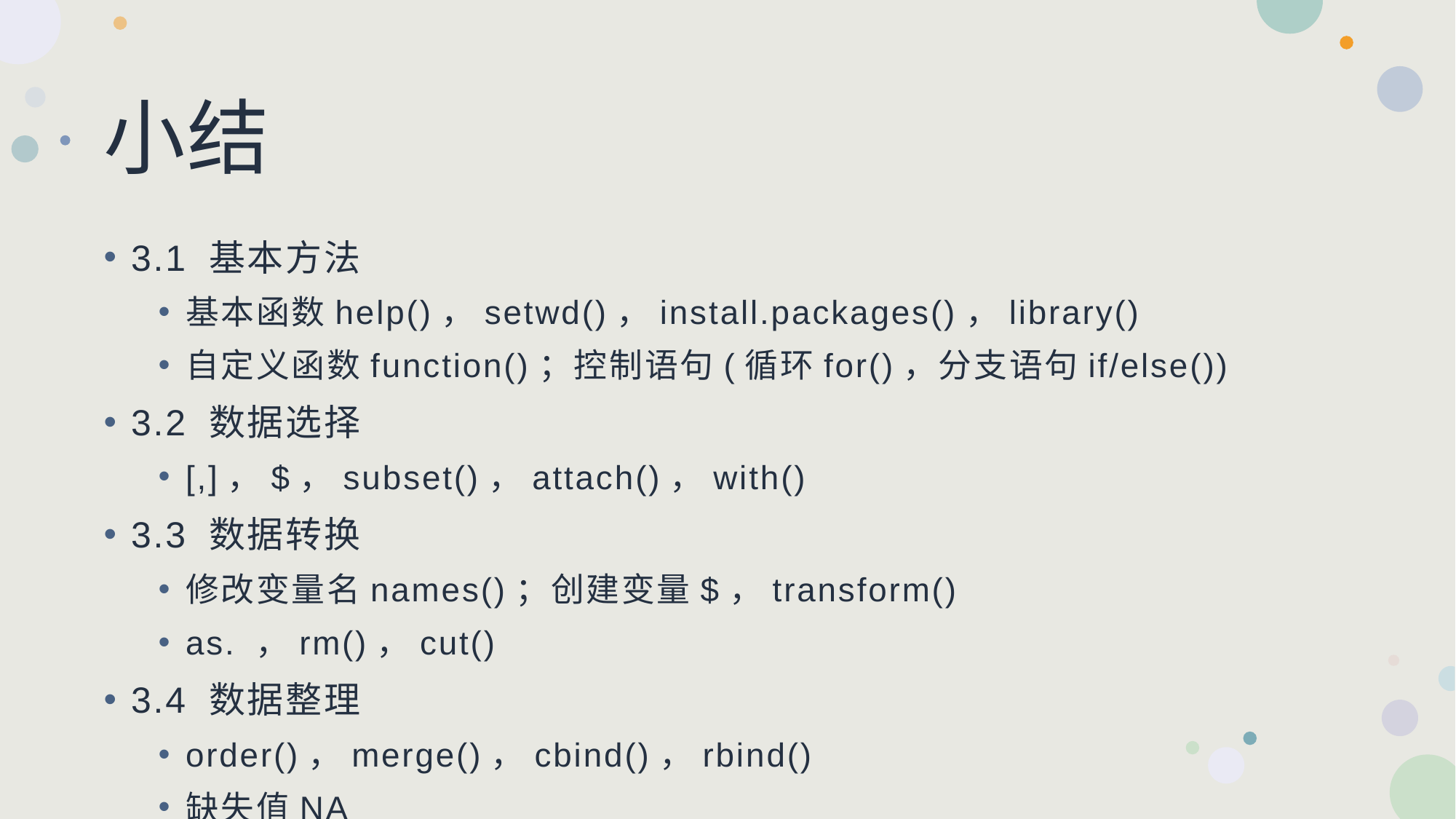

# 小结
3.1 基本方法
基本函数help()，setwd()，install.packages()，library()
自定义函数function()；控制语句(循环for()，分支语句if/else())
3.2 数据选择
[,]，$，subset()，attach()，with()
3.3 数据转换
修改变量名names()；创建变量$，transform()
as. ，rm()，cut()
3.4 数据整理
order()，merge()，cbind()，rbind()
缺失值NA